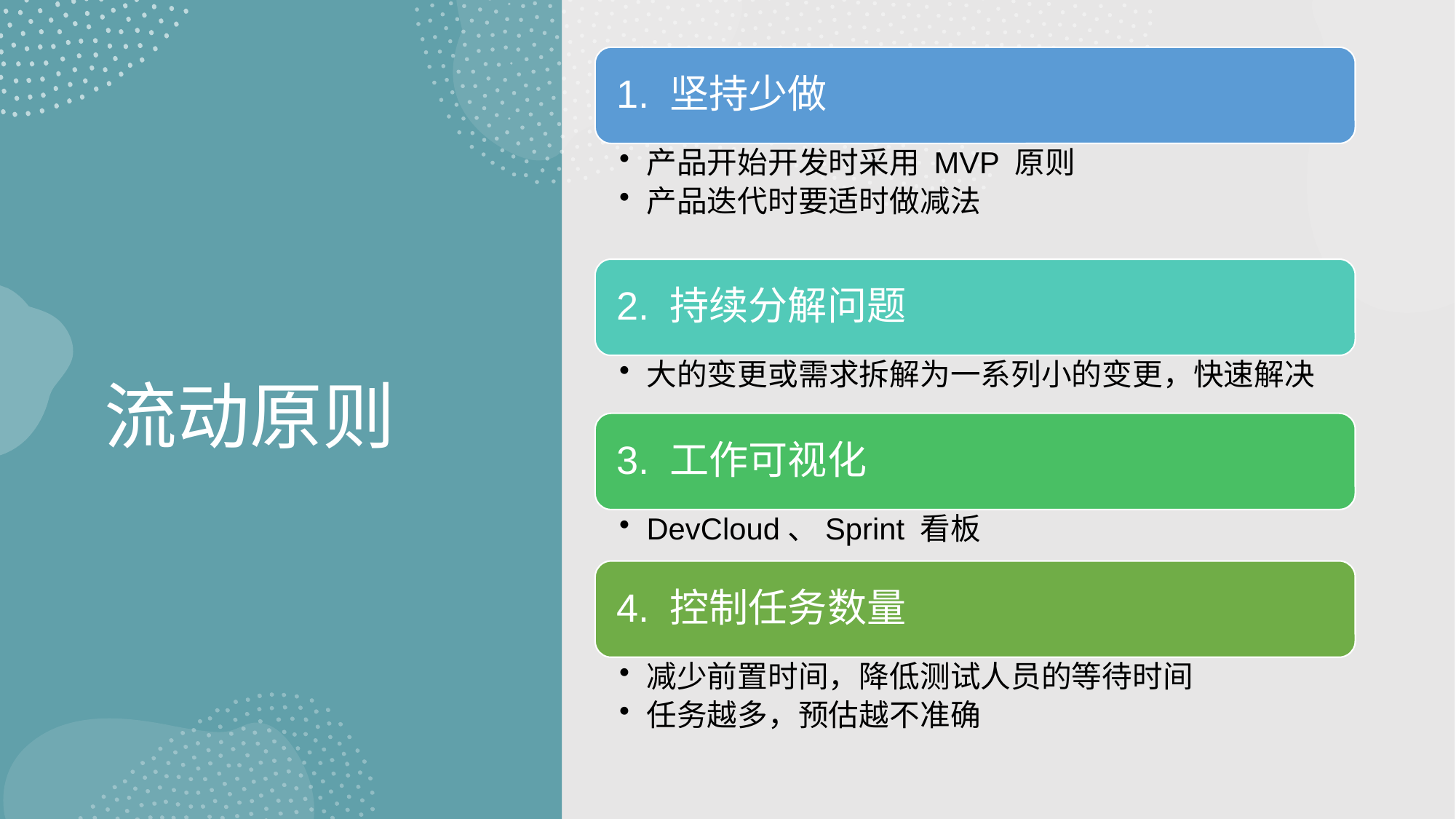

1. 坚持少做
产品开始开发时采用 MVP 原则
产品迭代时要适时做减法
2. 持续分解问题
大的变更或需求拆解为一系列小的变更，快速解决
3. 工作可视化
DevCloud、Sprint 看板
4. 控制任务数量
减少前置时间，降低测试人员的等待时间
任务越多，预估越不准确
# 流动原则